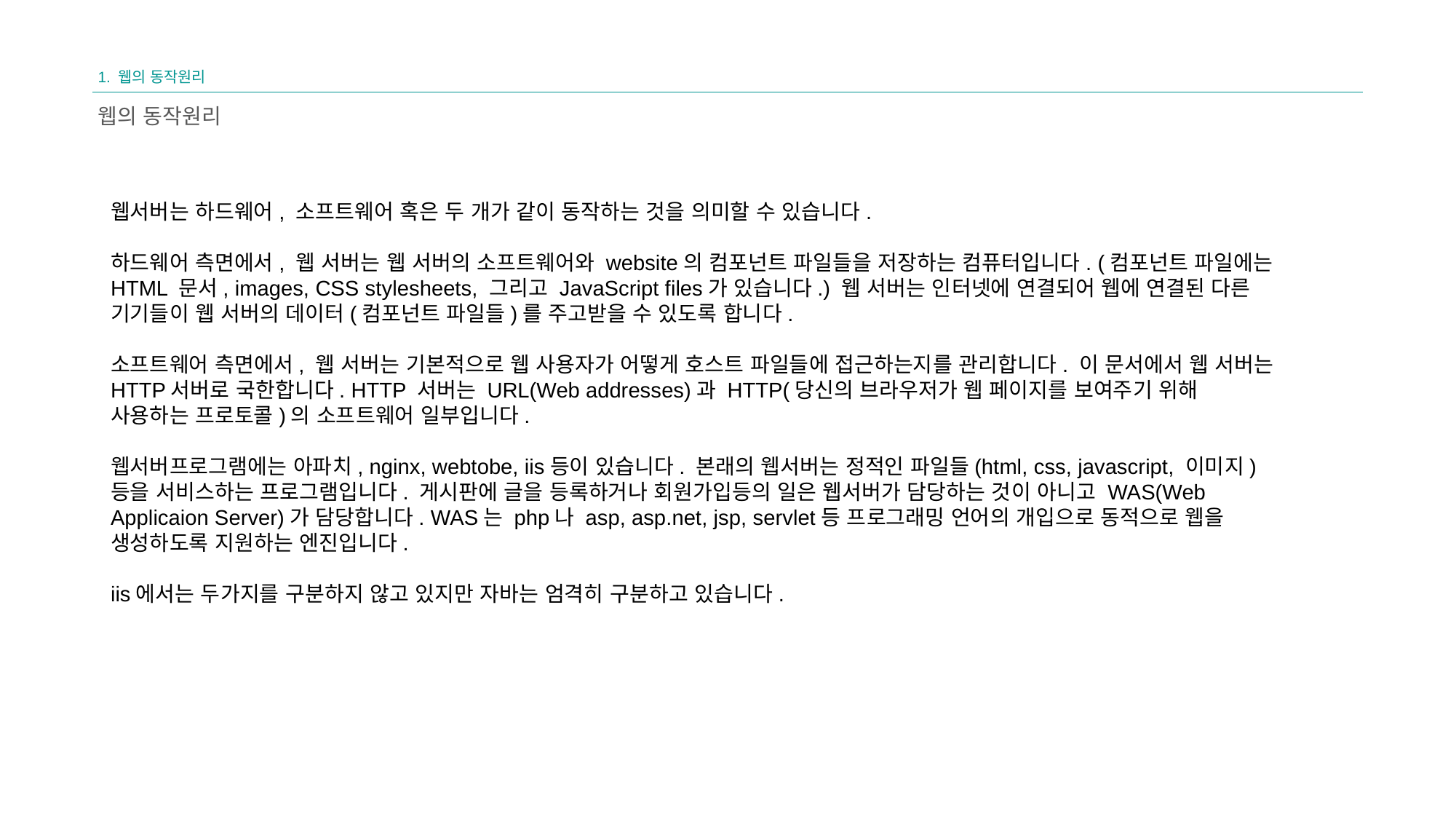

1. 웹의 동작원리
웹의 동작원리

웹서버는 하드웨어, 소프트웨어 혹은 두 개가 같이 동작하는 것을 의미할 수 있습니다.

하드웨어 측면에서, 웹 서버는 웹 서버의 소프트웨어와 website의 컴포넌트 파일들을 저장하는 컴퓨터입니다. (컴포넌트 파일에는 HTML 문서, images, CSS stylesheets, 그리고 JavaScript files가 있습니다.) 웹 서버는 인터넷에 연결되어 웹에 연결된 다른 기기들이 웹 서버의 데이터(컴포넌트 파일들)를 주고받을 수 있도록 합니다.

소프트웨어 측면에서, 웹 서버는 기본적으로 웹 사용자가 어떻게 호스트 파일들에 접근하는지를 관리합니다. 이 문서에서 웹 서버는 HTTP서버로 국한합니다. HTTP 서버는 URL(Web addresses)과 HTTP(당신의 브라우저가 웹 페이지를 보여주기 위해 사용하는 프로토콜)의 소프트웨어 일부입니다.

웹서버프로그램에는 아파치, nginx, webtobe, iis등이 있습니다. 본래의 웹서버는 정적인 파일들(html, css, javascript, 이미지)등을 서비스하는 프로그램입니다. 게시판에 글을 등록하거나 회원가입등의 일은 웹서버가 담당하는 것이 아니고 WAS(Web Applicaion Server)가 담당합니다. WAS는 php나 asp, asp.net, jsp, servlet등 프로그래밍 언어의 개입으로 동적으로 웹을 생성하도록 지원하는 엔진입니다.

iis에서는 두가지를 구분하지 않고 있지만 자바는 엄격히 구분하고 있습니다.